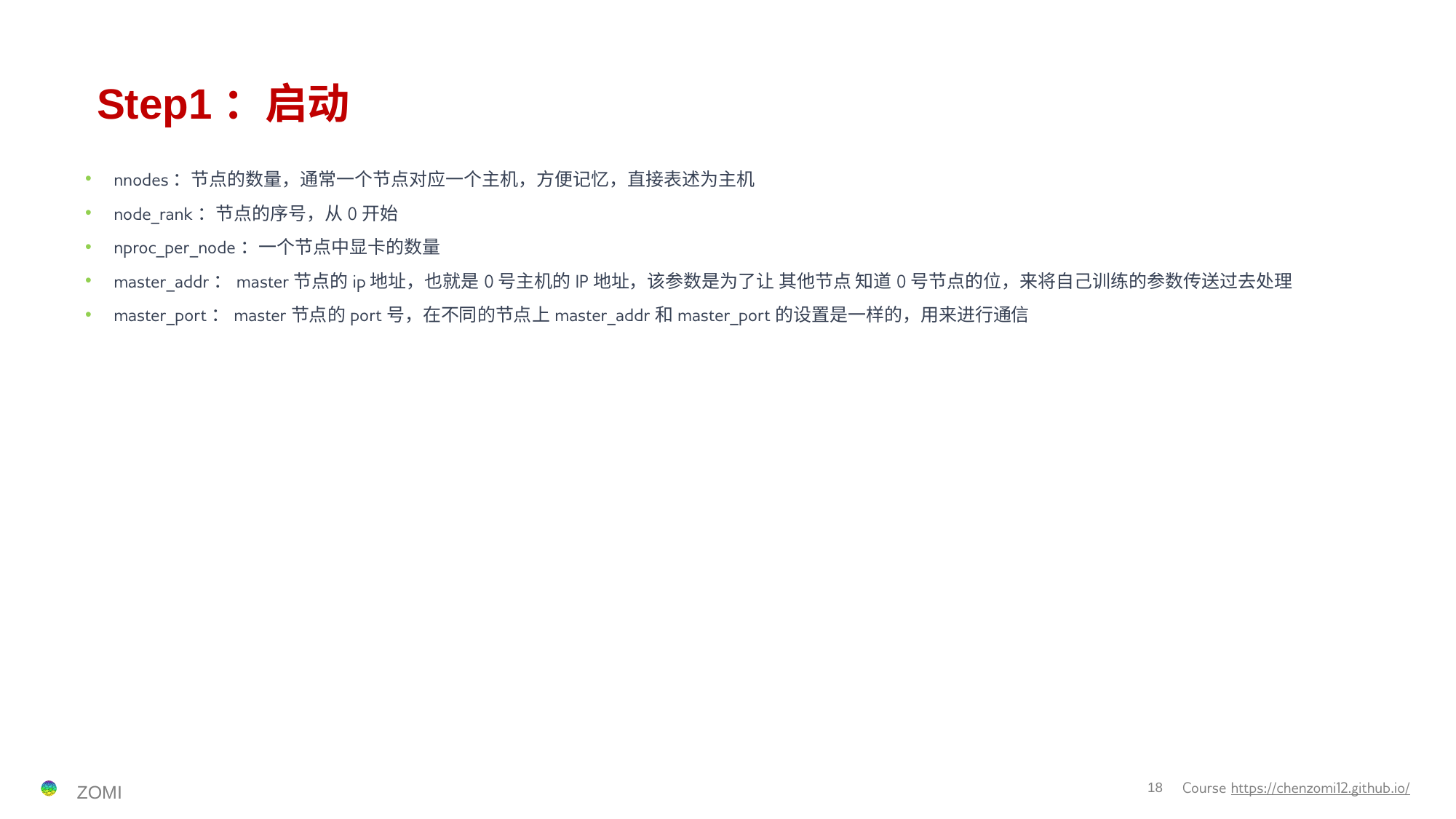

# Step1：启动
nnodes：节点的数量，通常一个节点对应一个主机，方便记忆，直接表述为主机
node_rank：节点的序号，从0开始
nproc_per_node：一个节点中显卡的数量
master_addr：master节点的ip地址，也就是0号主机的IP地址，该参数是为了让 其他节点 知道0号节点的位，来将自己训练的参数传送过去处理
master_port：master节点的port号，在不同的节点上master_addr和master_port的设置是一样的，用来进行通信